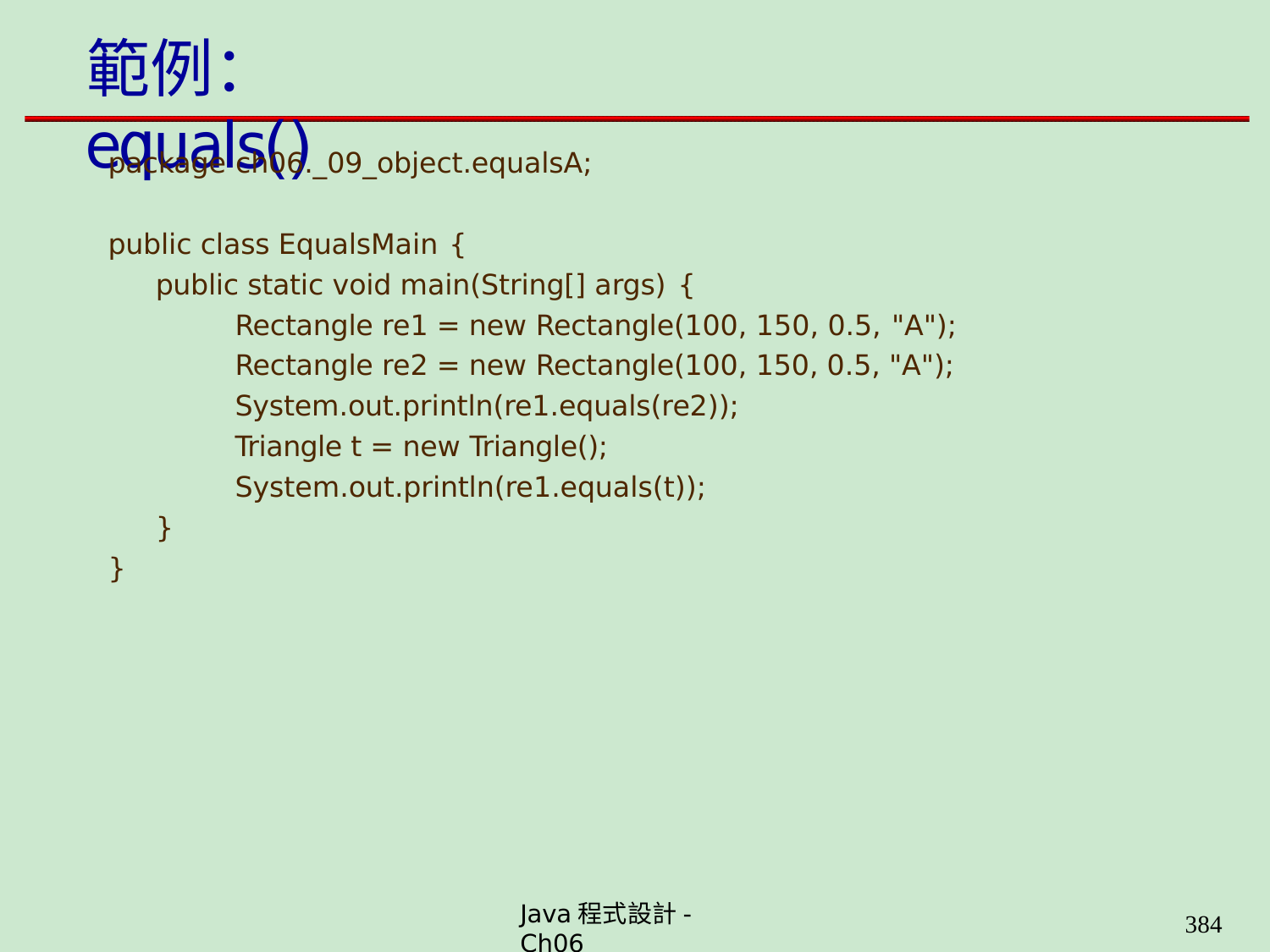

# 範例：equals()
package ch06._09_object.equalsA;

public class EqualsMain {
public static void main(String[] args) {
Rectangle re1 = new Rectangle(100, 150, 0.5, "A");
Rectangle re2 = new Rectangle(100, 150, 0.5, "A");  System.out.println(re1.equals(re2));
Triangle t = new Triangle();  System.out.println(re1.equals(t));
}
}
Java程式設計-Ch06
384